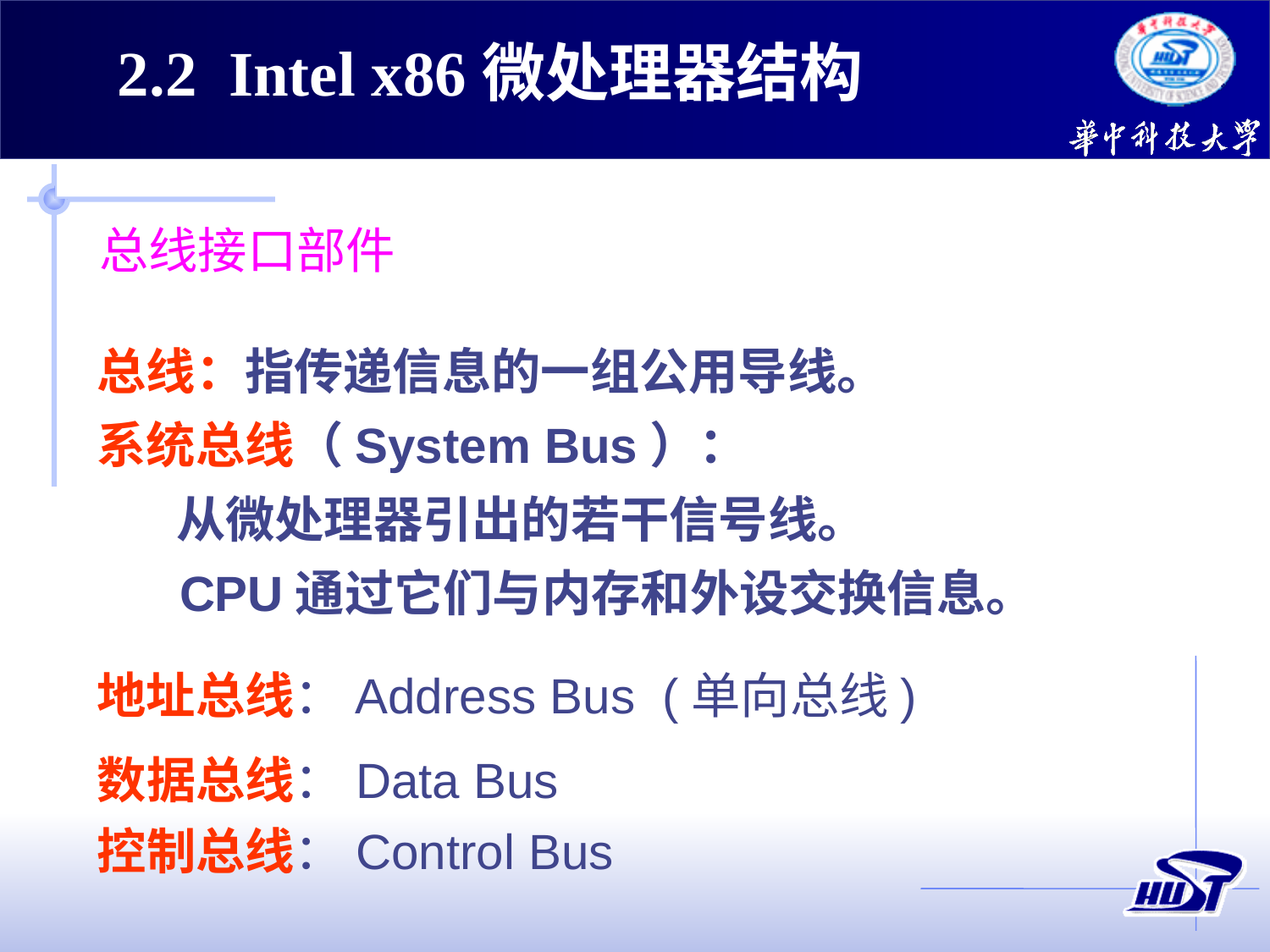

2.2  Intel x86微处理器结构
总线接口部件
总线：指传递信息的一组公用导线。
系统总线（System Bus）：
      从微处理器引出的若干信号线。
      CPU通过它们与内存和外设交换信息。
地址总线：Address Bus  (单向总线)
数据总线：Data Bus
控制总线：Control Bus